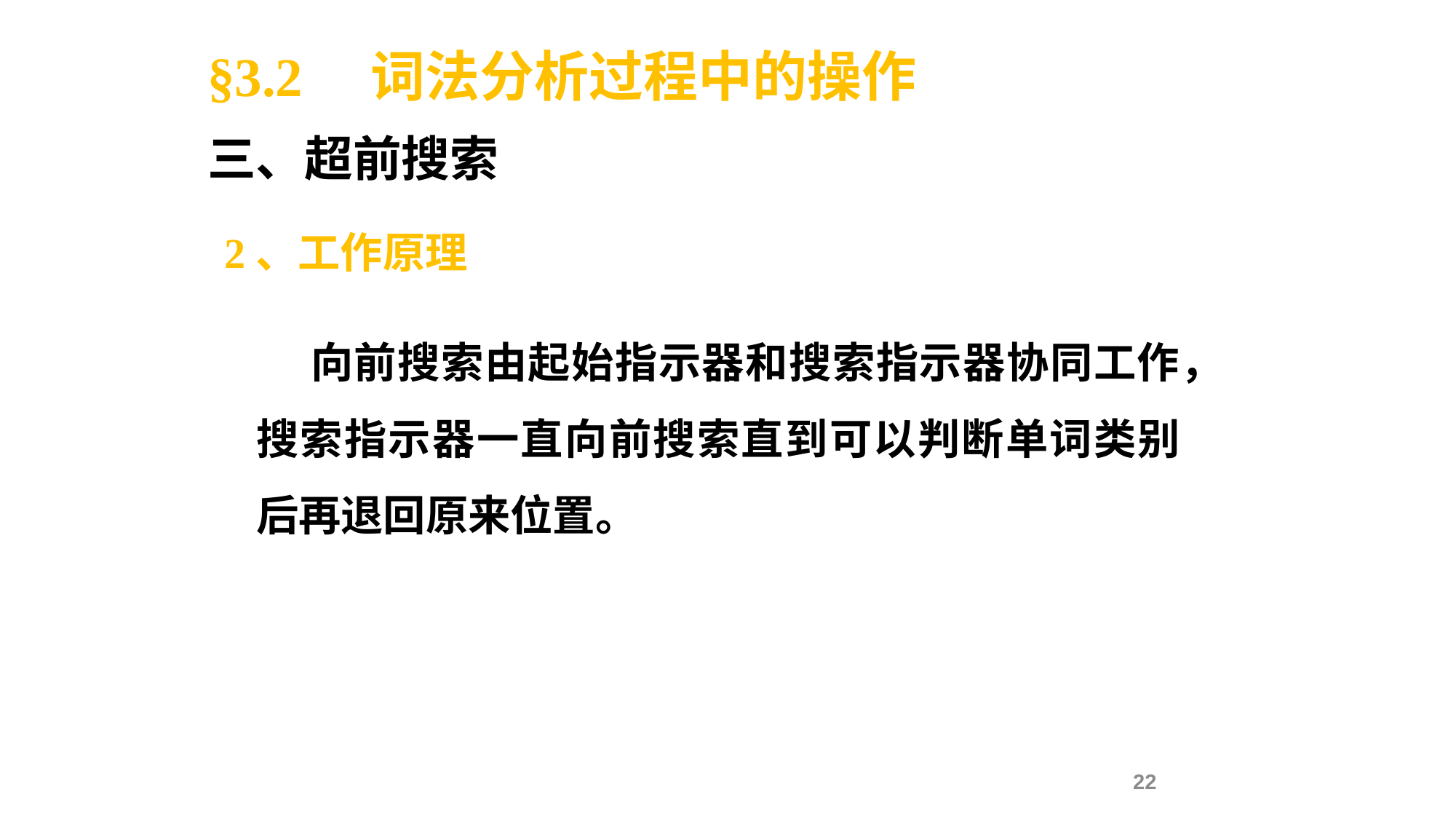

§3.2    词法分析过程中的操作
三、超前搜索
2、工作原理
    向前搜索由起始指示器和搜索指示器协同工作，搜索指示器一直向前搜索直到可以判断单词类别后再退回原来位置。
22